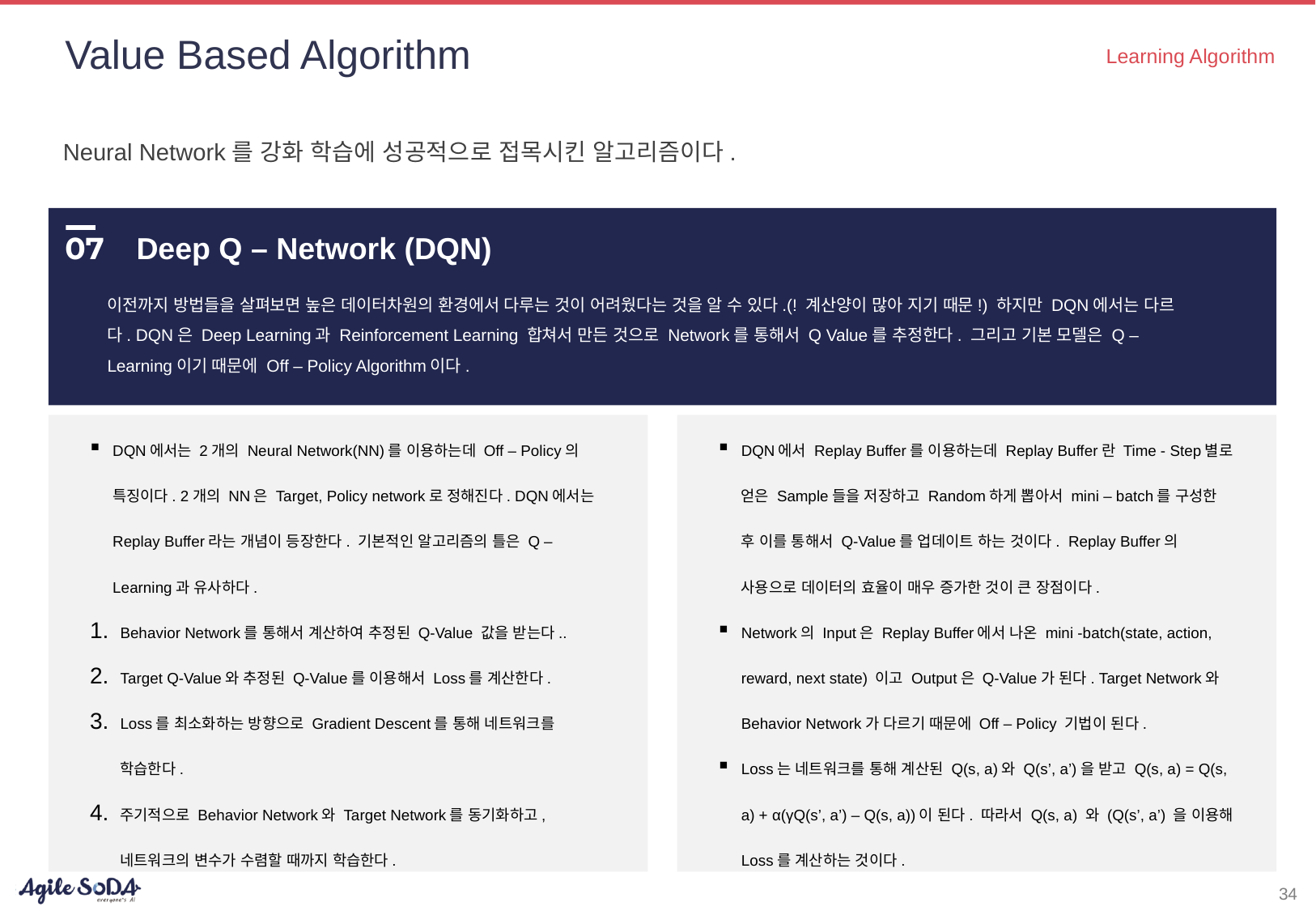

# Value Based Algorithm
Learning Algorithm
Neural Network를 강화 학습에 성공적으로 접목시킨 알고리즘이다.

07
Deep Q – Network (DQN)

이전까지 방법들을 살펴보면 높은 데이터차원의 환경에서 다루는 것이 어려웠다는 것을 알 수 있다.(! 계산양이 많아 지기 때문!) 하지만 DQN에서는 다르다. DQN은 Deep Learning과 Reinforcement Learning 합쳐서 만든 것으로 Network를 통해서 Q Value를 추정한다. 그리고 기본 모델은 Q – Learning이기 때문에 Off – Policy Algorithm이다.
DQN에서는 2개의 Neural Network(NN)를 이용하는데 Off – Policy의 특징이다. 2개의 NN은 Target, Policy network로 정해진다. DQN에서는 Replay Buffer라는 개념이 등장한다. 기본적인 알고리즘의 틀은 Q – Learning과 유사하다.
Behavior Network를 통해서 계산하여 추정된 Q-Value 값을 받는다..
Target Q-Value와 추정된 Q-Value를 이용해서 Loss를 계산한다.
Loss를 최소화하는 방향으로 Gradient Descent를 통해 네트워크를 학습한다.
주기적으로 Behavior Network와 Target Network를 동기화하고, 네트워크의 변수가 수렴할 때까지 학습한다.
DQN에서 Replay Buffer를 이용하는데 Replay Buffer란 Time - Step별로 얻은 Sample들을 저장하고 Random하게 뽑아서 mini – batch를 구성한 후 이를 통해서 Q-Value를 업데이트 하는 것이다.  Replay Buffer의 사용으로 데이터의 효율이 매우 증가한 것이 큰 장점이다.
Network의 Input은 Replay Buffer에서 나온 mini -batch(state, action, reward, next state) 이고 Output은 Q-Value가 된다. Target Network와 Behavior Network가 다르기 때문에 Off – Policy 기법이 된다.
Loss는 네트워크를 통해 계산된 Q(s, a)와 Q(s’, a’)을 받고 Q(s, a) = Q(s, a) + α(γQ(s’, a’) – Q(s, a))이 된다. 따라서 Q(s, a) 와 (Q(s’, a’) 을 이용해 Loss를 계산하는 것이다.